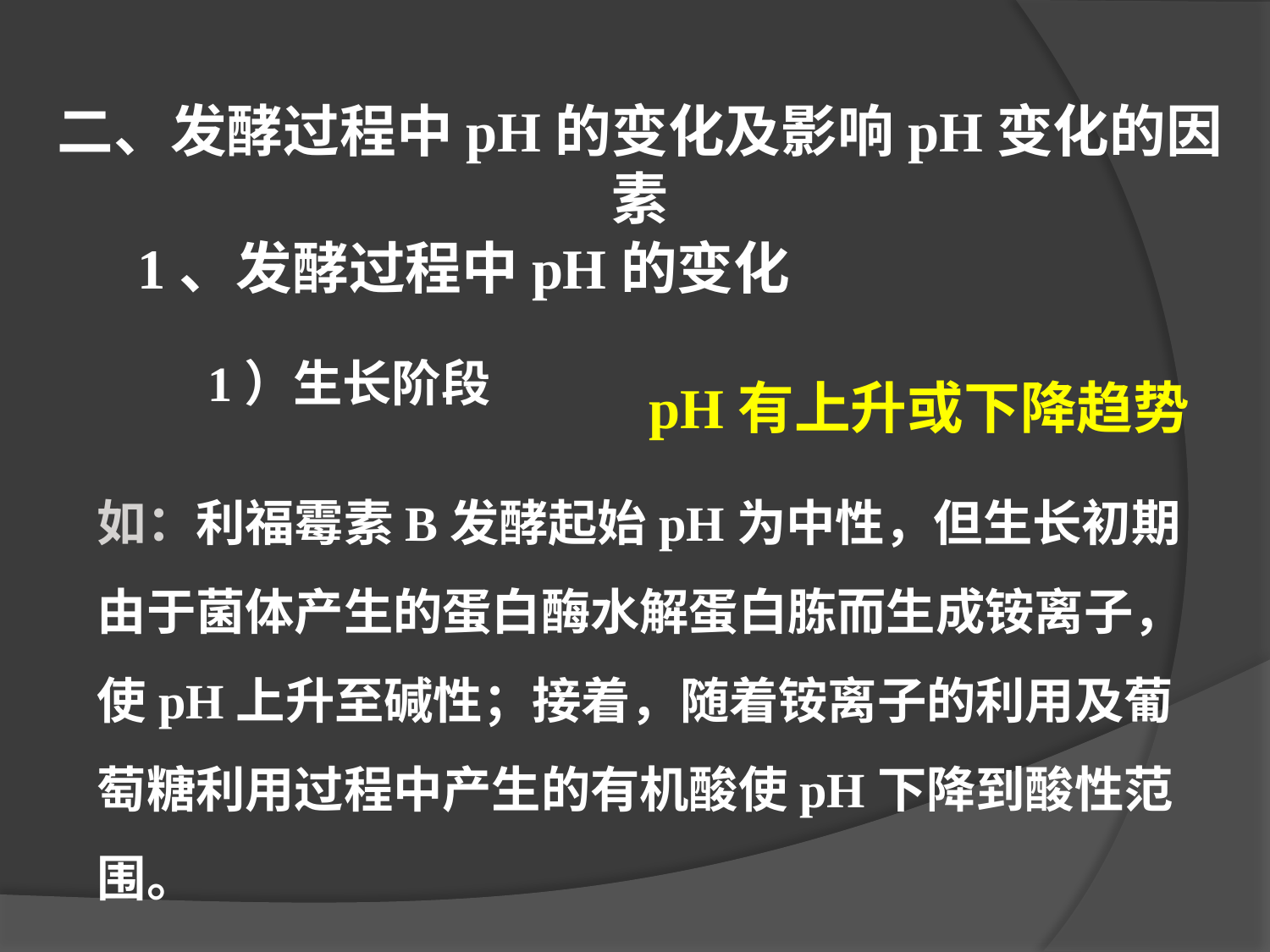

二、发酵过程中pH的变化及影响pH变化的因素
1、发酵过程中pH的变化
1）生长阶段
 pH有上升或下降趋势
如：利福霉素B发酵起始pH为中性，但生长初期由于菌体产生的蛋白酶水解蛋白胨而生成铵离子，使pH上升至碱性；接着，随着铵离子的利用及葡萄糖利用过程中产生的有机酸使pH下降到酸性范围。